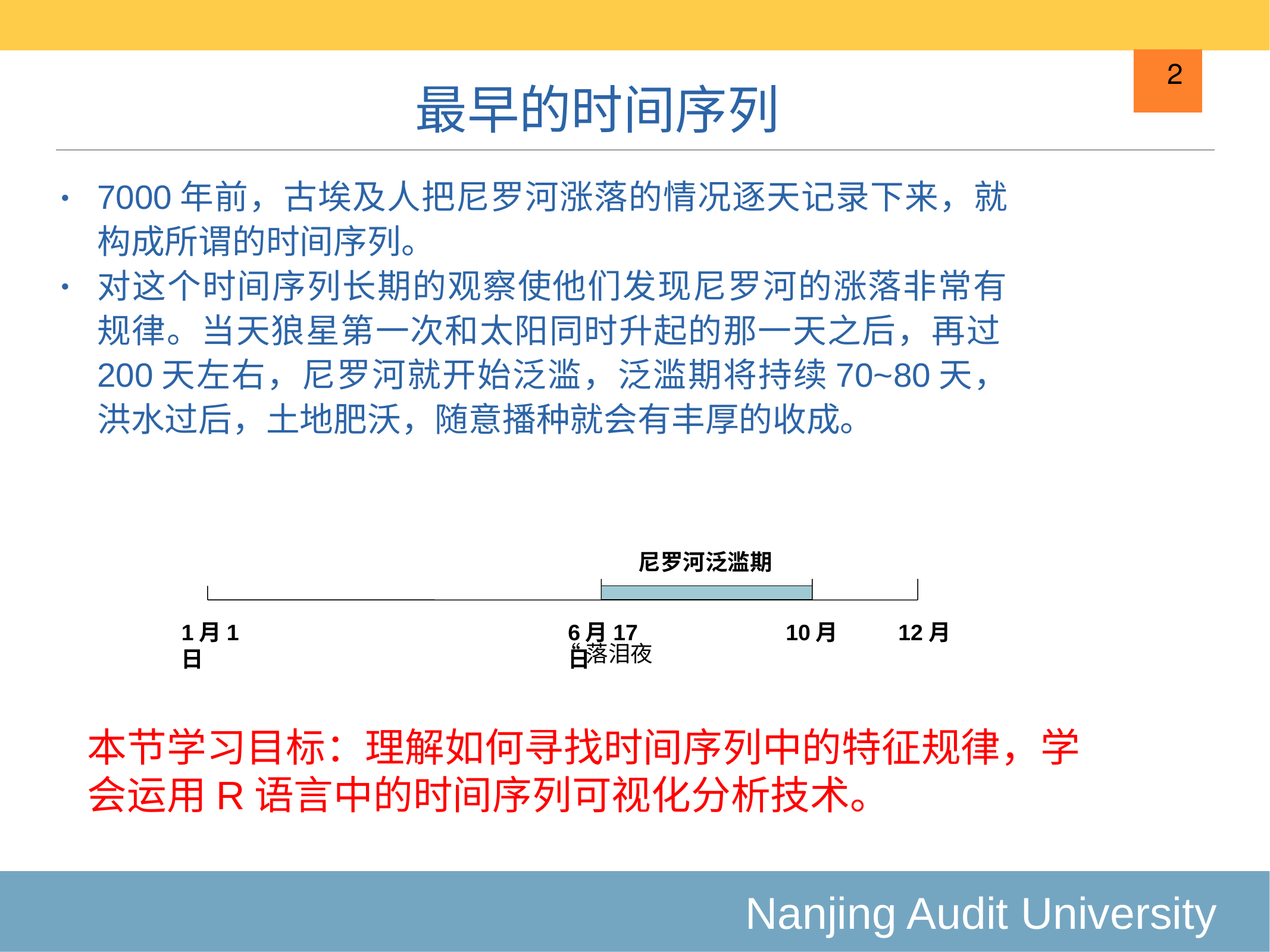

# 最早的时间序列
2
7000年前，古埃及人把尼罗河涨落的情况逐天记录下来，就构成所谓的时间序列。
对这个时间序列长期的观察使他们发现尼罗河的涨落非常有规律。当天狼星第一次和太阳同时升起的那一天之后，再过200天左右，尼罗河就开始泛滥，泛滥期将持续70~80天，洪水过后，土地肥沃，随意播种就会有丰厚的收成。

尼罗河泛滥期

1月1日
6月17日
10月
12月
“落泪夜
本节学习目标：理解如何寻找时间序列中的特征规律，学会运用R语言中的时间序列可视化分析技术。